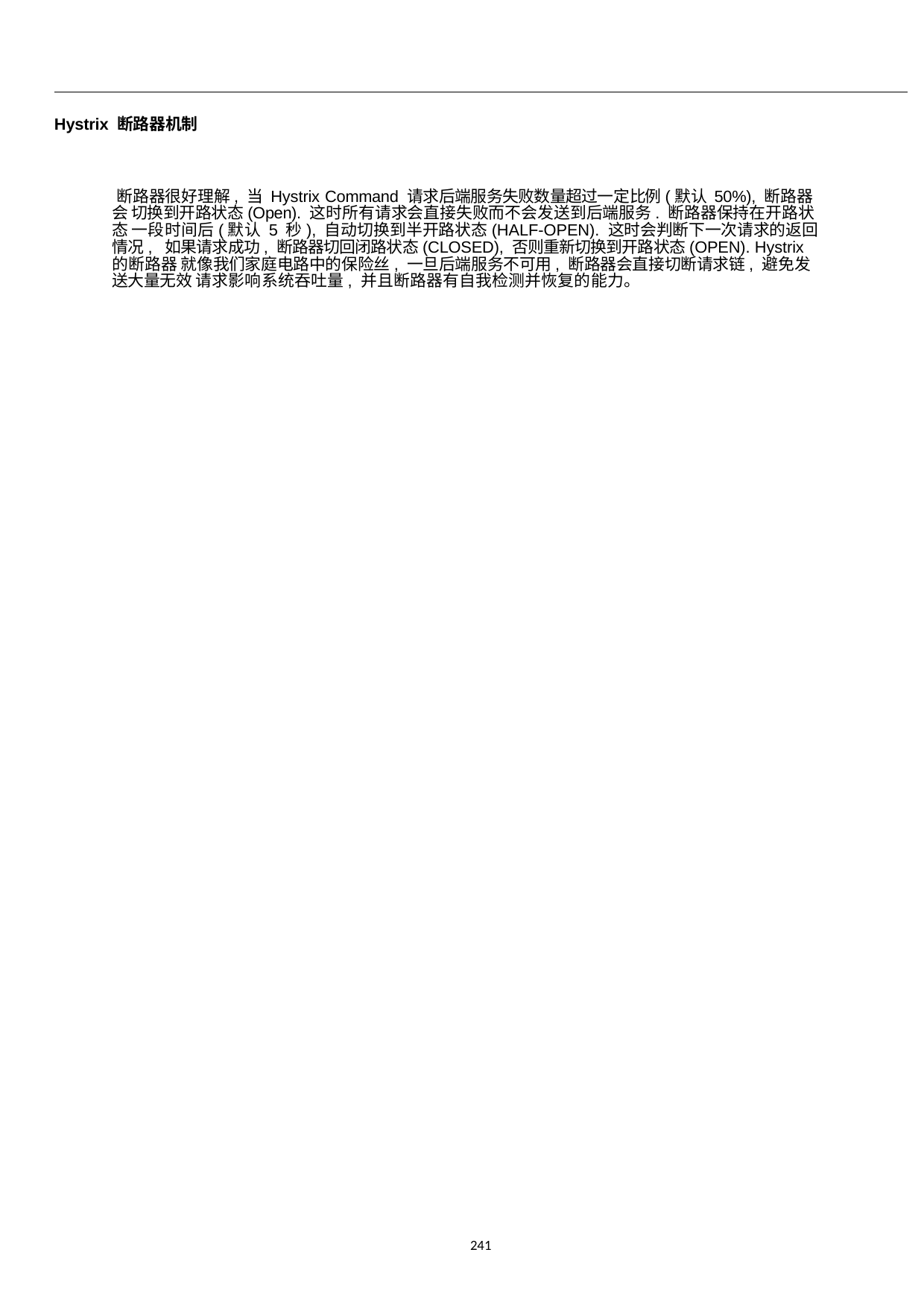

Hystrix 断路器机制
断路器很好理解, 当 Hystrix Command 请求后端服务失败数量超过一定比例(默认 50%), 断路器会 切换到开路状态(Open). 这时所有请求会直接失败而不会发送到后端服务. 断路器保持在开路状态 一段时间后(默认 5 秒), 自动切换到半开路状态(HALF-OPEN). 这时会判断下一次请求的返回情况,  如果请求成功, 断路器切回闭路状态(CLOSED), 否则重新切换到开路状态(OPEN). Hystrix 的断路器 就像我们家庭电路中的保险丝, 一旦后端服务不可用, 断路器会直接切断请求链, 避免发送大量无效 请求影响系统吞吐量, 并且断路器有自我检测并恢复的能力。
241